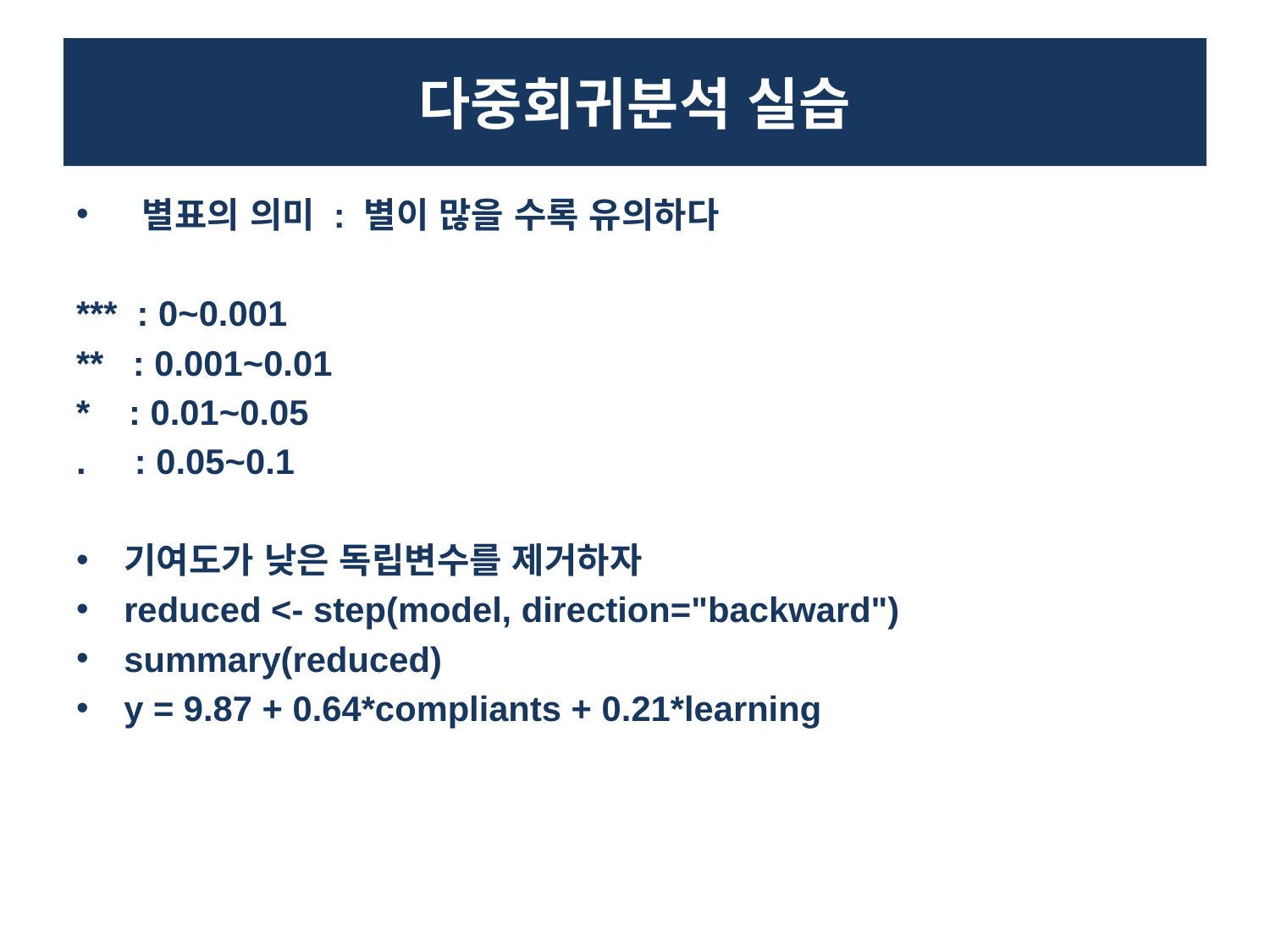

# 다중회귀분석 실습
 별표의 의미 : 별이 많을 수록 유의하다

***  : 0~0.001
**   : 0.001~0.01
*    : 0.01~0.05
.     : 0.05~0.1

기여도가 낮은 독립변수를 제거하자
reduced <- step(model, direction="backward")
summary(reduced)
y = 9.87 + 0.64*compliants + 0.21*learning